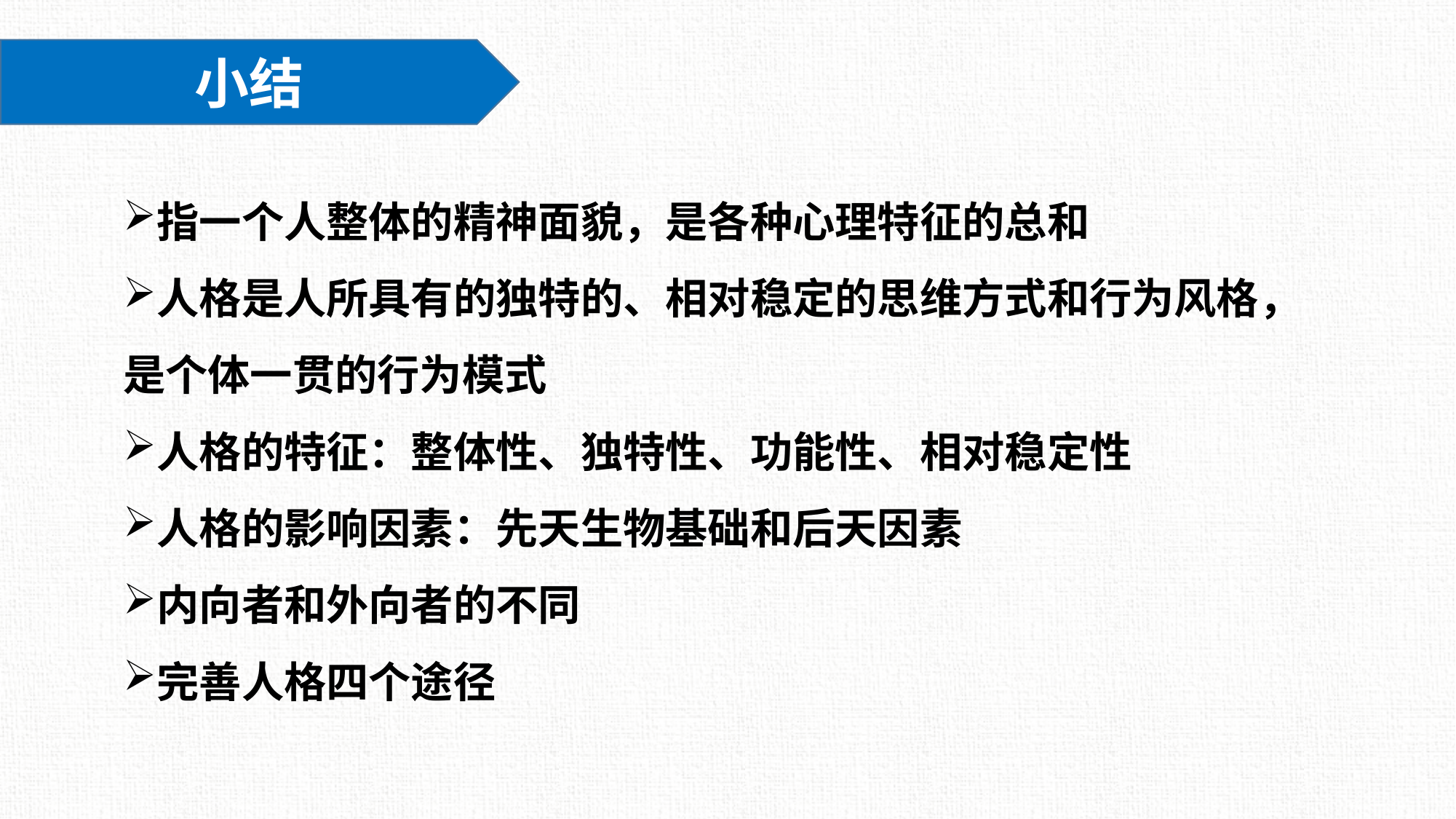

小结

指一个人整体的精神面貌，是各种心理特征的总和
人格是人所具有的独特的、相对稳定的思维方式和行为风格，是个体一贯的行为模式
人格的特征：整体性、独特性、功能性、相对稳定性
人格的影响因素：先天生物基础和后天因素
内向者和外向者的不同
完善人格四个途径